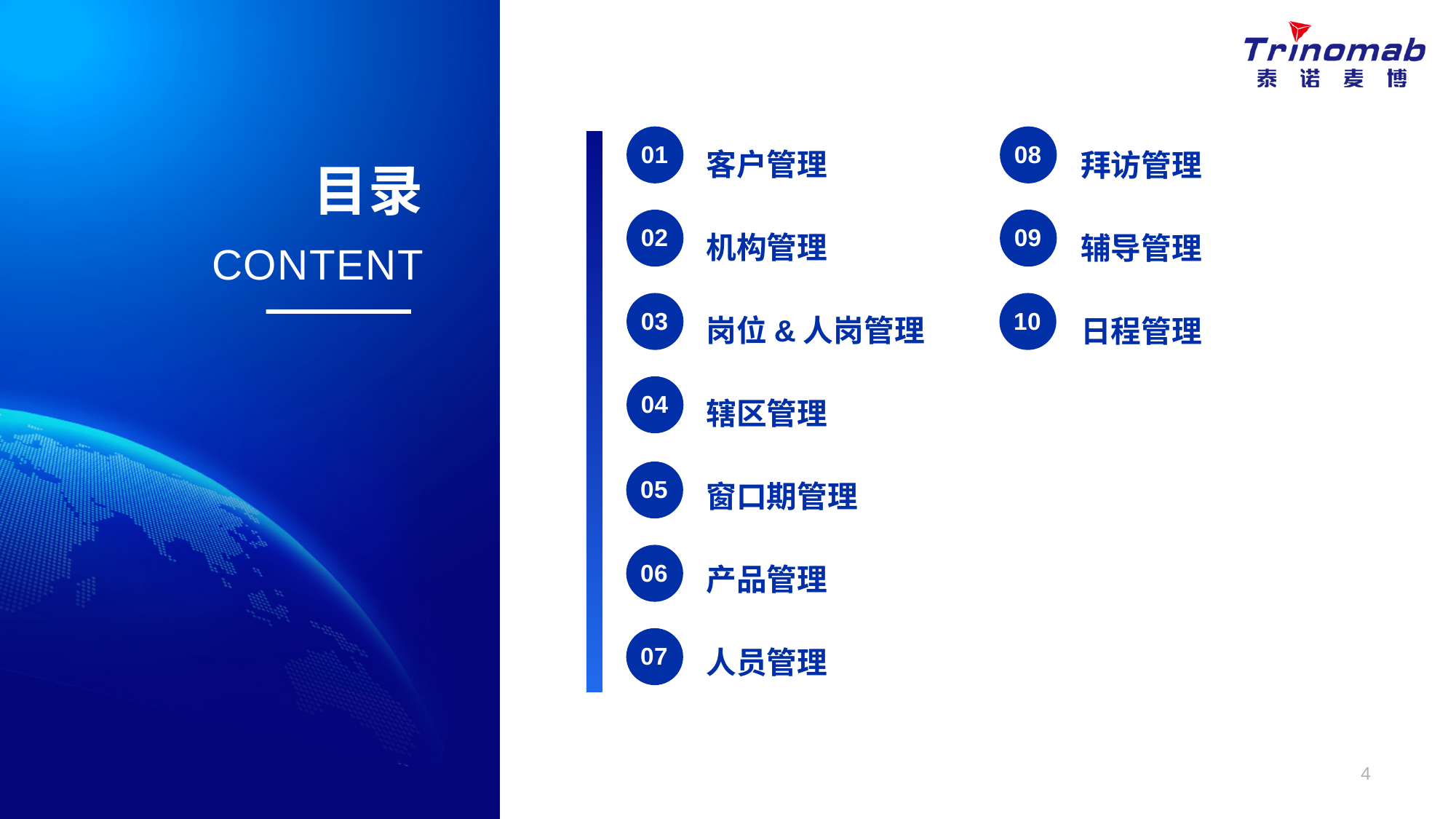

客户管理
机构管理
岗位&人岗管理
辖区管理
窗口期管理
产品管理
人员管理

拜访管理
辅导管理
日程管理

01

08

#D6D7D8

#323232

02

09

#A6A6A6

03

10

#FFFFFF

04
#002FA7
#E6E6E6

05

#0066BE

06

#002FA7

07
#257EFF
4